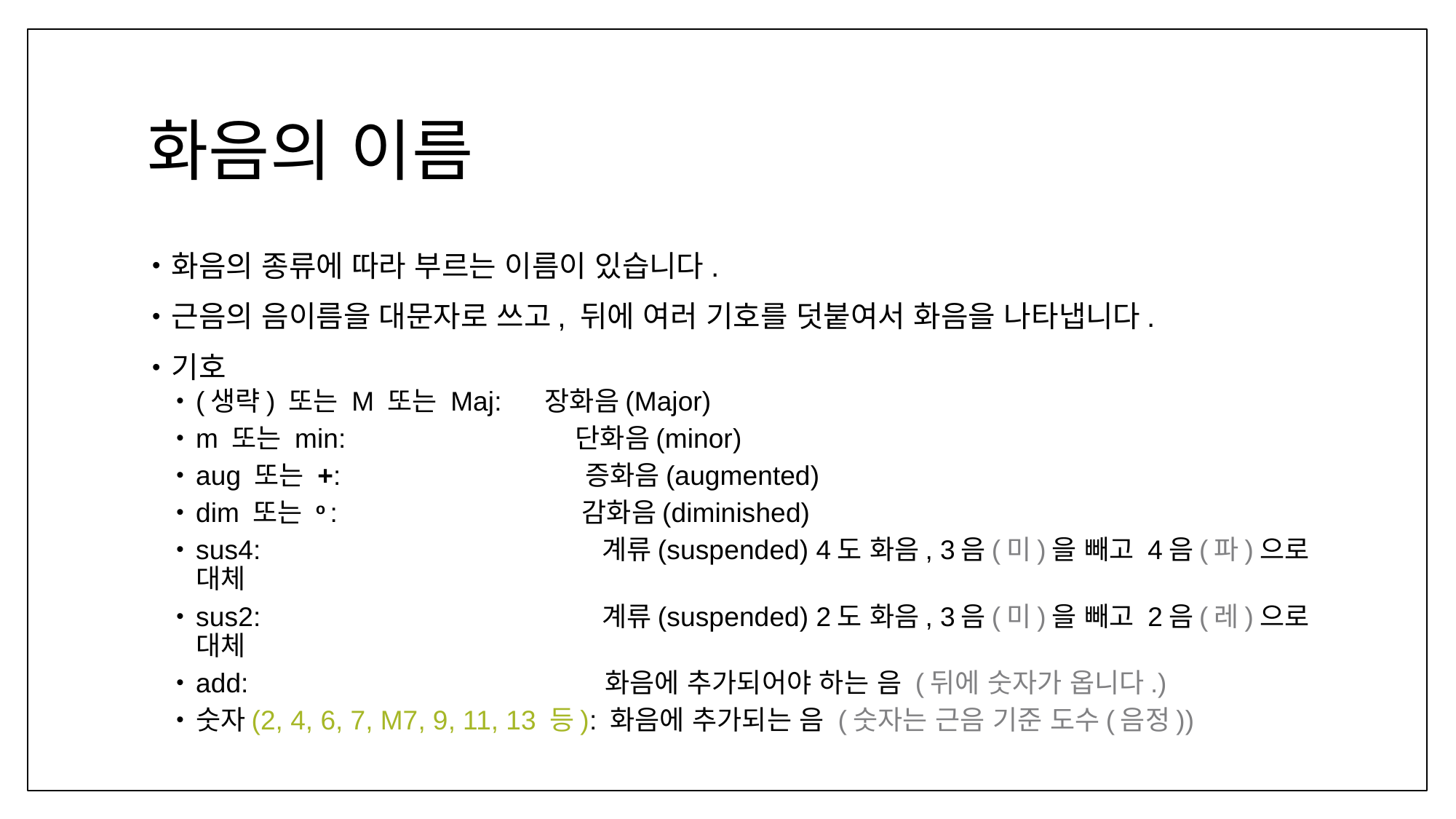

# 화음의 이름
화음의 종류에 따라 부르는 이름이 있습니다.
근음의 음이름을 대문자로 쓰고, 뒤에 여러 기호를 덧붙여서 화음을 나타냅니다.
기호
(생략) 또는 M 또는 Maj:     장화음(Major)
m 또는 min:                              단화음(minor)
aug 또는 +:                                증화음(augmented)
dim 또는 o :                                감화음(diminished)
sus4:                                             계류(suspended) 4도 화음, 3음(미)을 빼고 4음(파)으로 대체
sus2:                                             계류(suspended) 2도 화음, 3음(미)을 빼고 2음(레)으로 대체
add:                                               화음에 추가되어야 하는 음 (뒤에 숫자가 옵니다.)
숫자(2, 4, 6, 7, M7, 9, 11, 13 등): 화음에 추가되는 음 (숫자는 근음 기준 도수(음정))